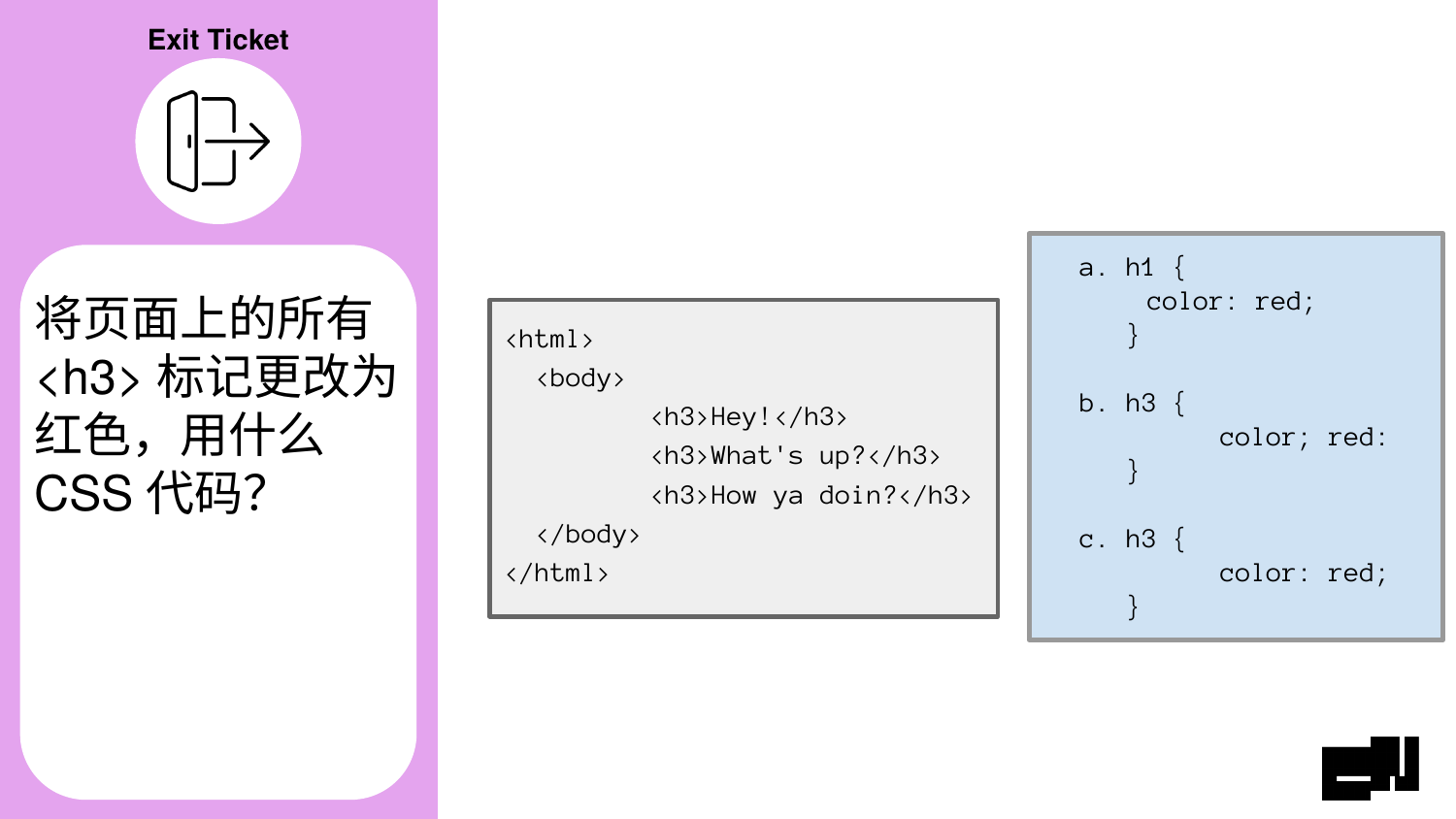

a. h1 {
  color: red;
   }

b. h3 {
	  color; red:
   }

c. h3 {
	  color: red;
   }

# 将页面上的所有<h3>标记更改为红色，用什么CSS代码？
<html>
  <body>
	<h3>Hey!</h3>
	<h3>What's up?</h3>
	<h3>How ya doin?</h3>
  </body>
</html>